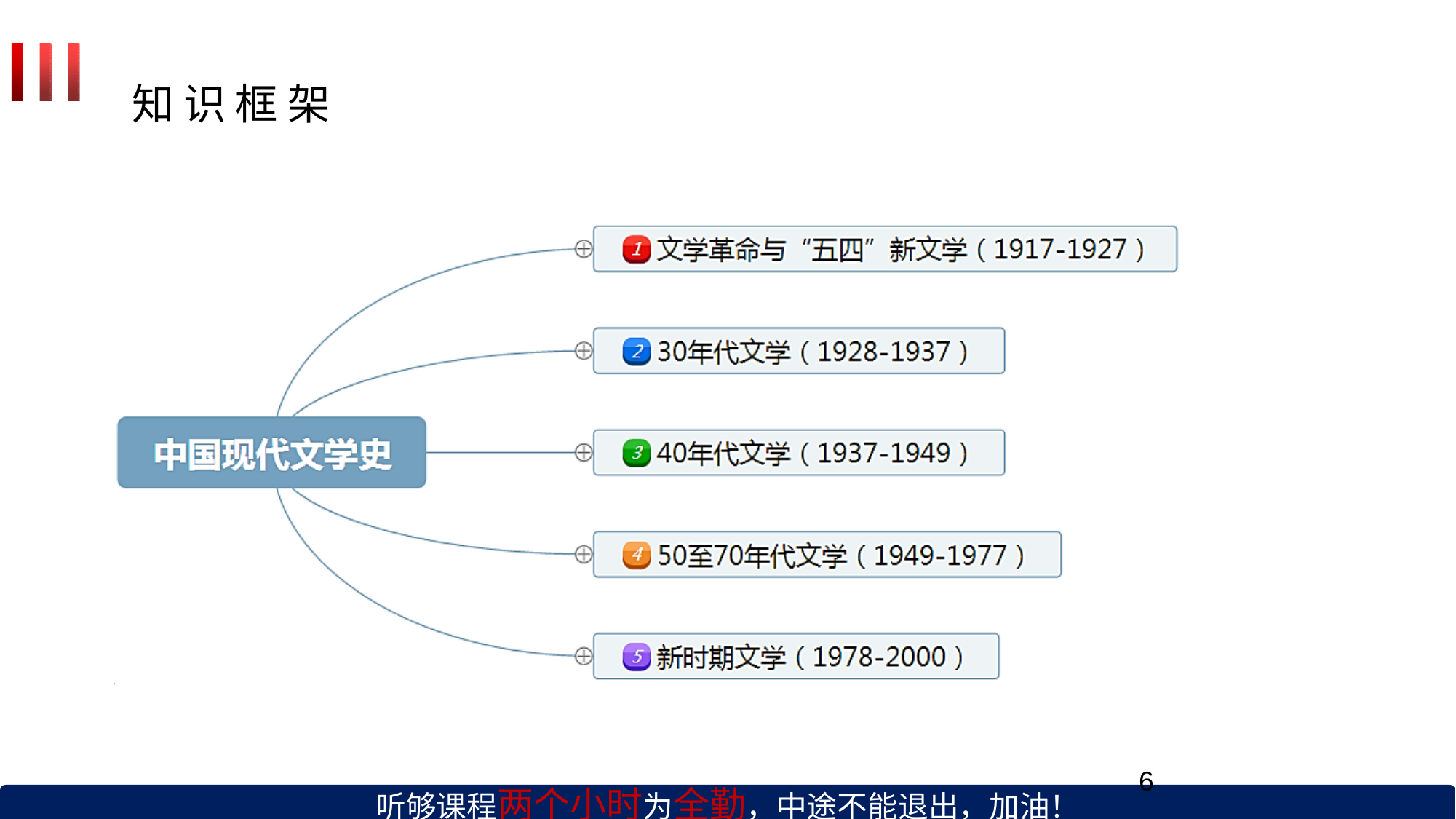

# 知 识 框 架

6

听够课程两个小时为全勤，中途不能退出，加油！